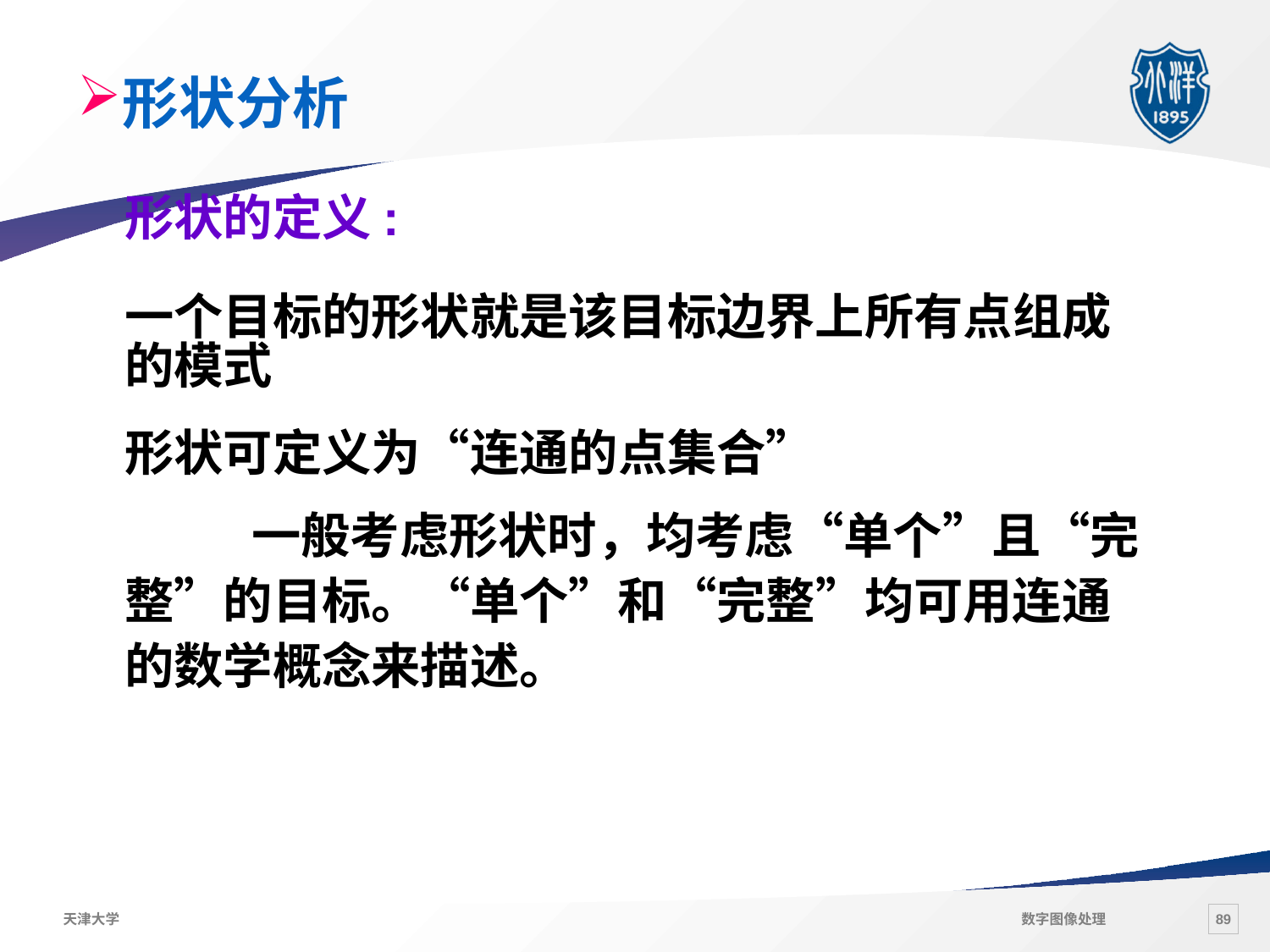

# 形状分析
形状的定义:

一个目标的形状就是该目标边界上所有点组成的模式

形状可定义为“连通的点集合”

	一般考虑形状时，均考虑“单个”且“完整”的目标。“单个”和“完整”均可用连通的数学概念来描述。